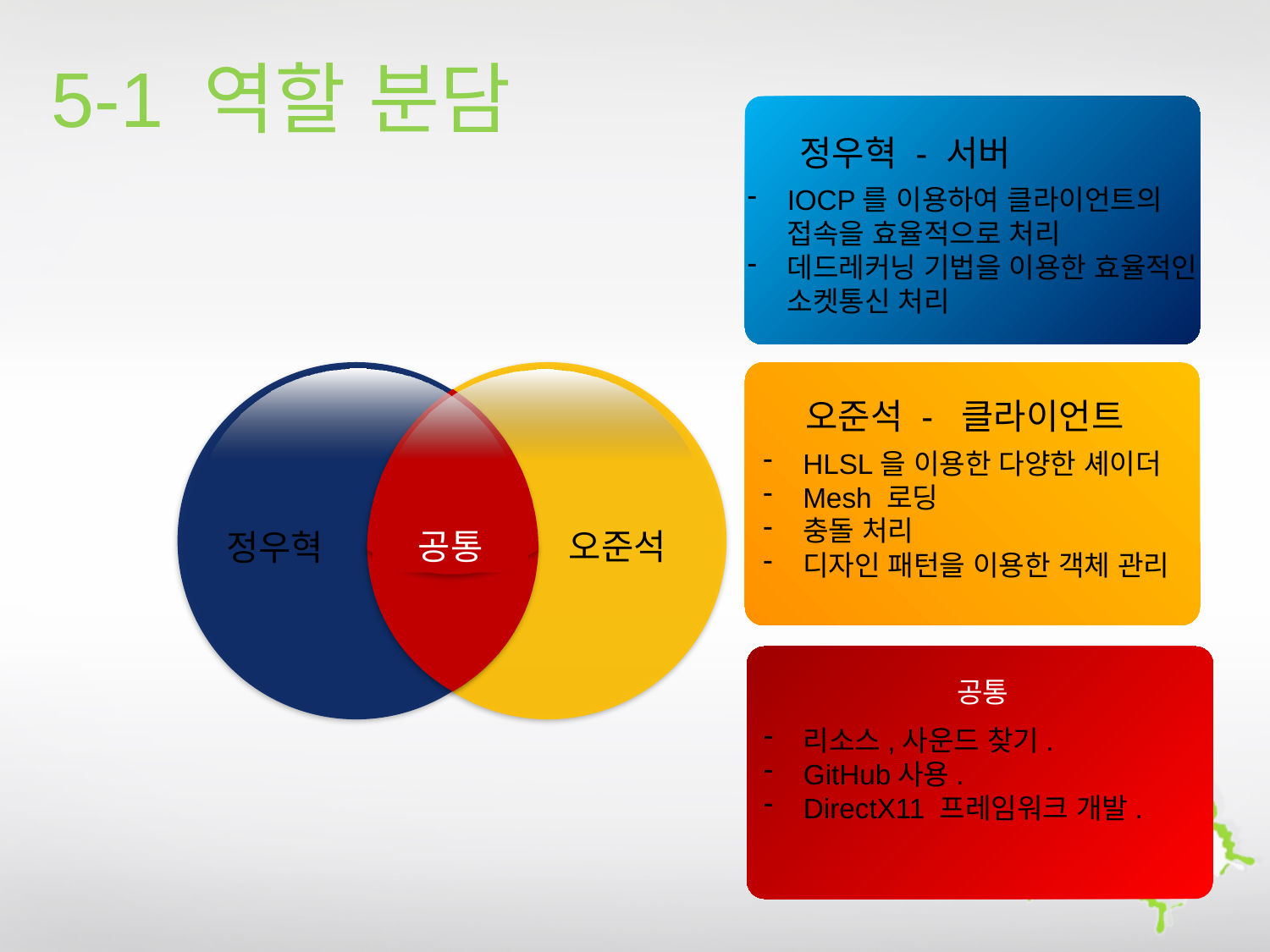

5-1 역할 분담

정우혁 - 서버
IOCP를 이용하여 클라이언트의 접속을 효율적으로 처리
데드레커닝 기법을 이용한 효율적인 소켓통신 처리

HLSL을 이용한 다양한 셰이더
Mesh 로딩
충돌 처리
디자인 패턴을 이용한 객체 관리

오준석 -  클라이언트

공통
오준석
정우혁

공통
리소스,사운드 찾기.
GitHub사용.
DirectX11 프레임워크 개발.